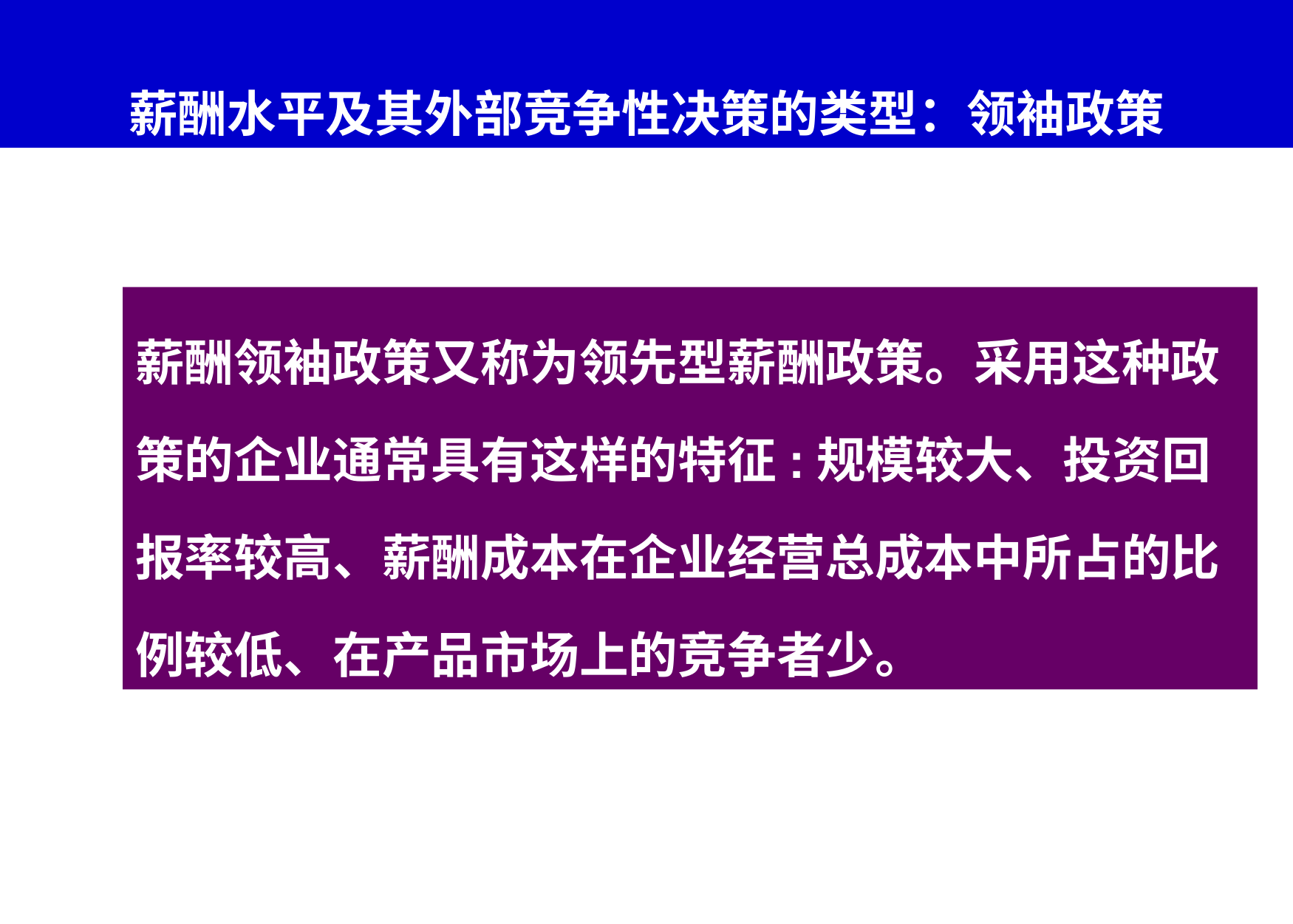

# 薪酬水平及其外部竞争性决策的类型：领袖政策
薪酬领袖政策又称为领先型薪酬政策。采用这种政策的企业通常具有这样的特征:规模较大、投资回报率较高、薪酬成本在企业经营总成本中所占的比例较低、在产品市场上的竞争者少。